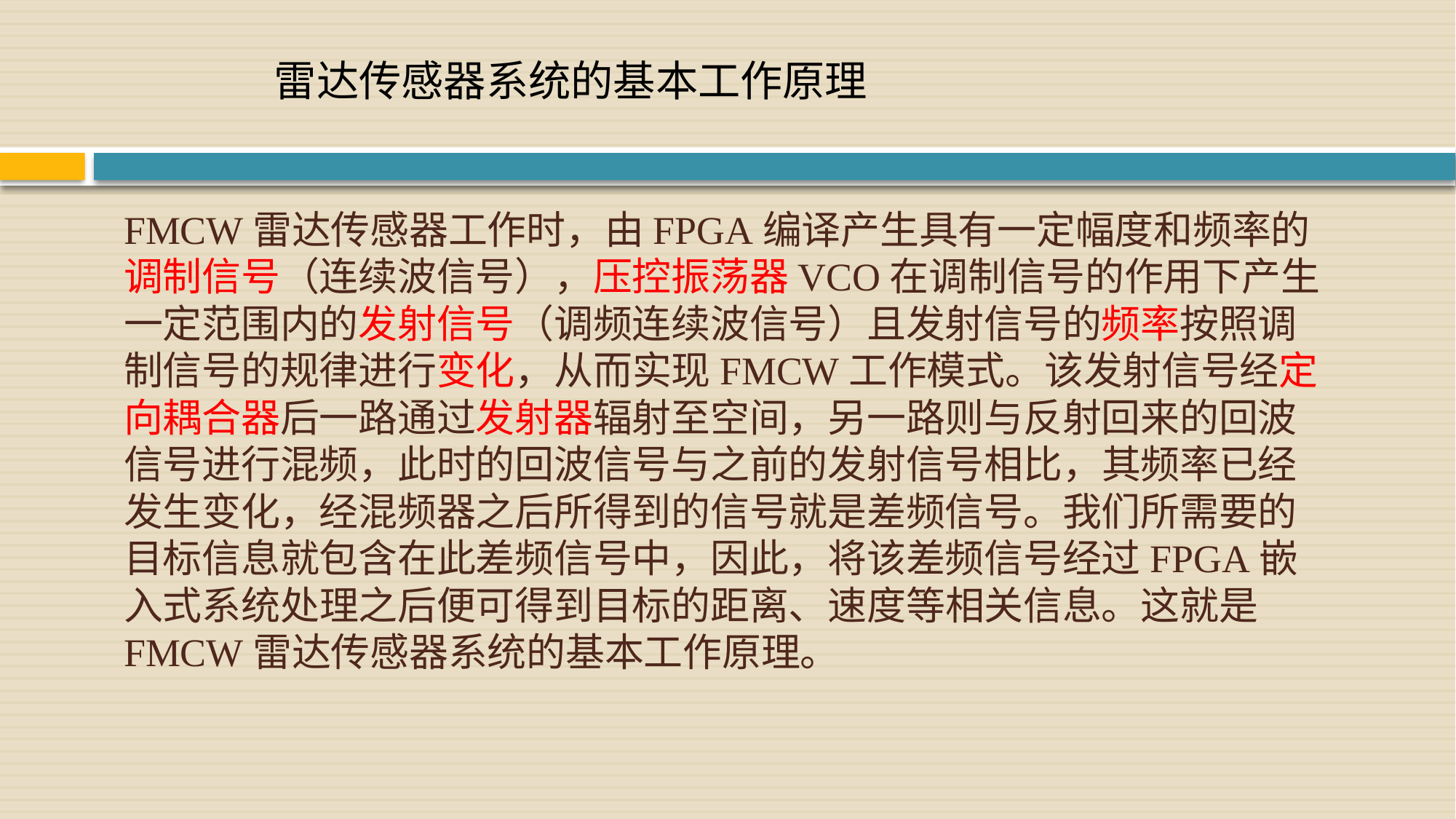

雷达传感器系统的基本工作原理
# FMCW雷达传感器工作时，由FPGA编译产生具有一定幅度和频率的调制信号（连续波信号），压控振荡器VCO在调制信号的作用下产生一定范围内的发射信号（调频连续波信号）且发射信号的频率按照调制信号的规律进行变化，从而实现FMCW工作模式。该发射信号经定向耦合器后一路通过发射器辐射至空间，另一路则与反射回来的回波信号进行混频，此时的回波信号与之前的发射信号相比，其频率已经发生变化，经混频器之后所得到的信号就是差频信号。我们所需要的目标信息就包含在此差频信号中，因此，将该差频信号经过FPGA嵌入式系统处理之后便可得到目标的距离、速度等相关信息。这就是FMCW雷达传感器系统的基本工作原理。